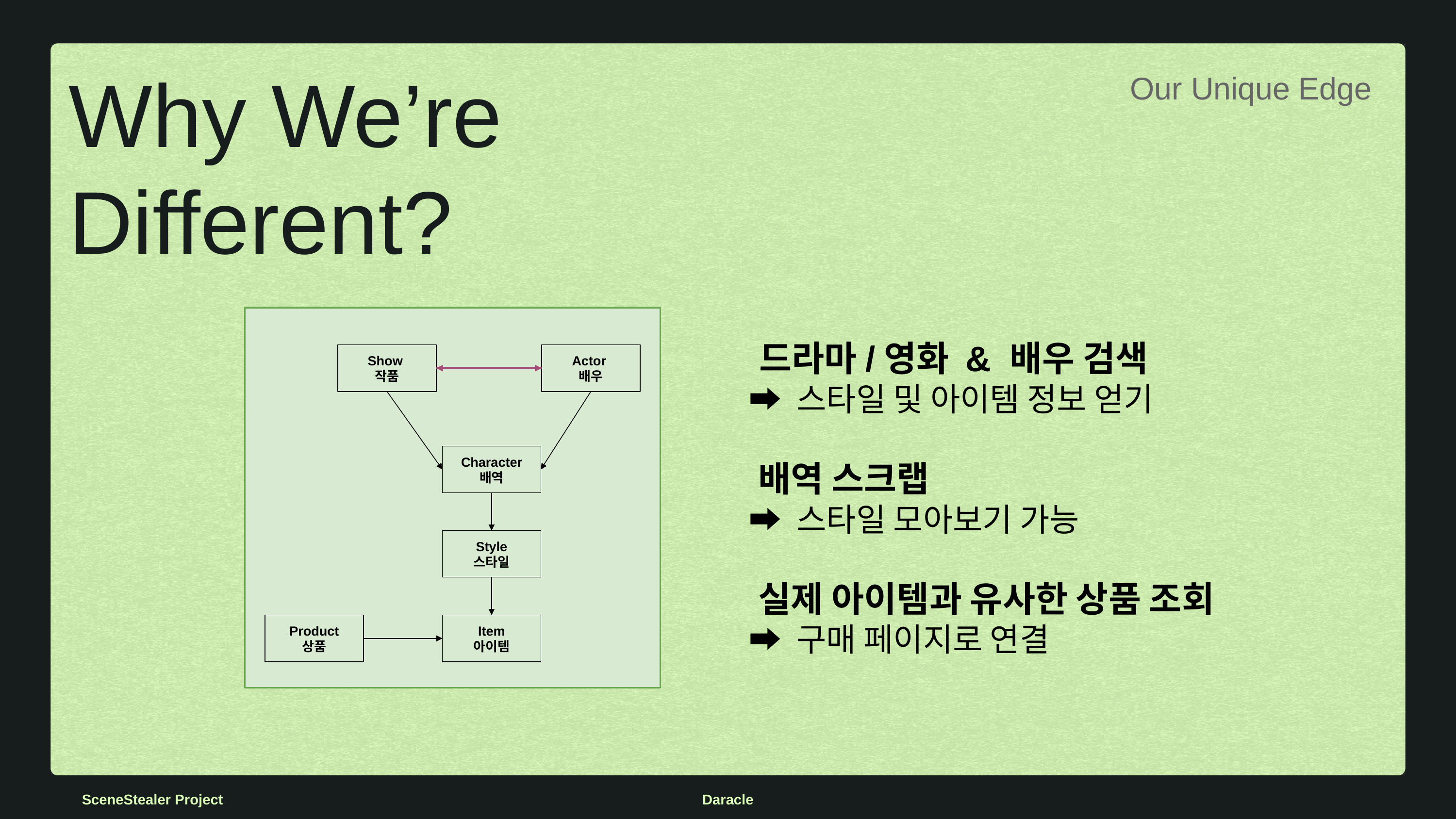

Why We’re Different?
Our Unique Edge

 드라마/영화 & 배우 검색
 ➡ 스타일 및 아이템 정보 얻기

 배역 스크랩
 ➡ 스타일 모아보기 가능

 실제 아이템과 유사한 상품 조회
 ➡ 구매 페이지로 연결
Show
작품
Actor
배우
Character 배역
Style
스타일
Item
아이템
Product
상품
SceneStealer Project
Daracle